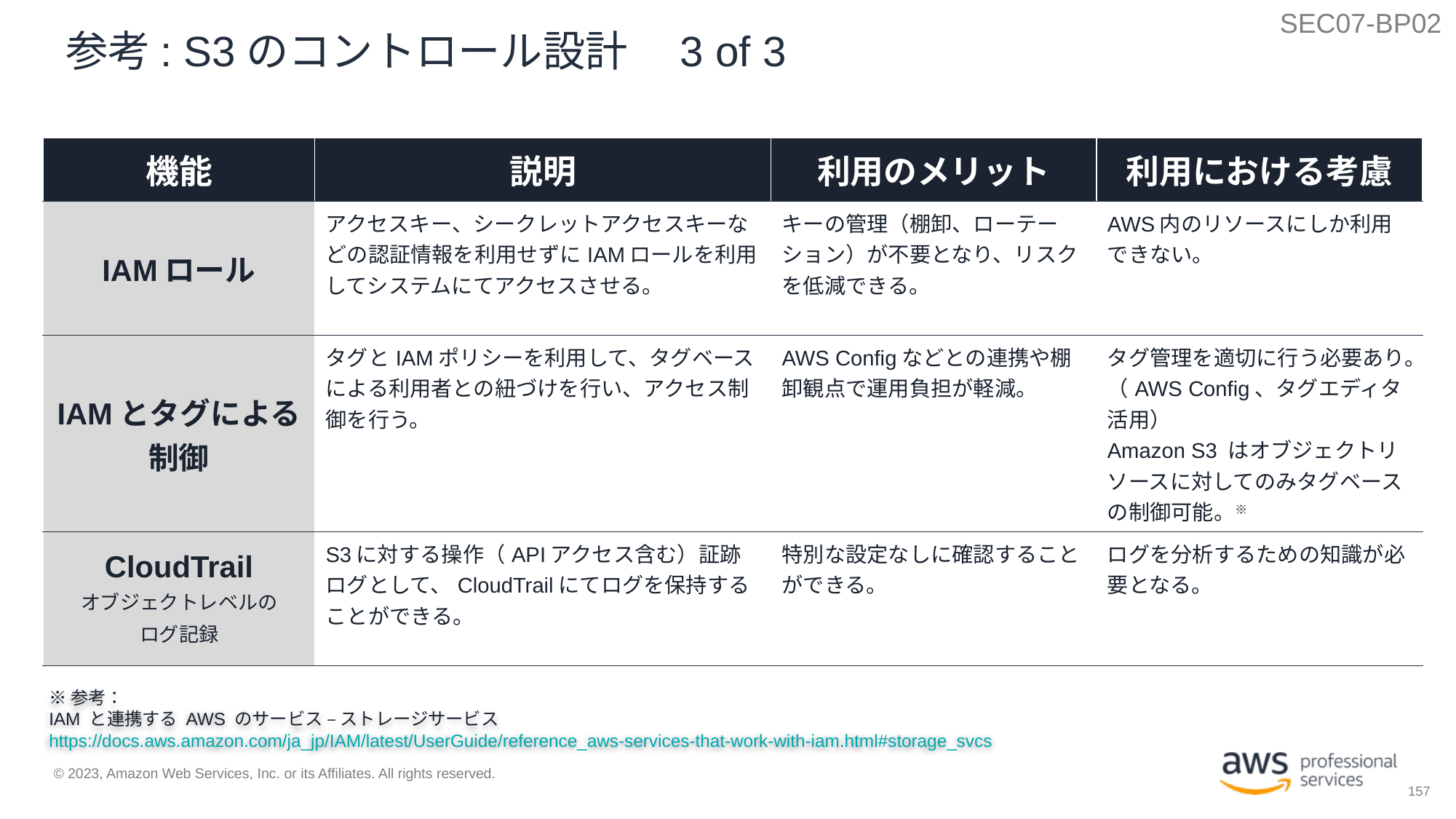

SEC07-BP02
# 参考: S3のコントロール設計　3 of 3
| 機能 | 説明 | 利用のメリット | 利用における考慮 |
| --- | --- | --- | --- |
| IAMロール | アクセスキー、シークレットアクセスキーなどの認証情報を利用せずにIAMロールを利用してシステムにてアクセスさせる。 | キーの管理（棚卸、ローテーション）が不要となり、リスクを低減できる。 | AWS内のリソースにしか利用できない。 |
| IAMとタグによる 制御 | タグとIAMポリシーを利用して、タグベースによる利用者との紐づけを行い、アクセス制御を行う。 | AWS Configなどとの連携や棚卸観点で運用負担が軽減。 | タグ管理を適切に行う必要あり。（AWS Config、タグエディタ活用） Amazon S3 はオブジェクトリソースに対してのみタグベースの制御可能。※ |
| CloudTrail オブジェクトレベルの ログ記録 | S3に対する操作（APIアクセス含む）証跡ログとして、CloudTrailにてログを保持することができる。 | 特別な設定なしに確認することができる。 | ログを分析するための知識が必要となる。 |
※参考：
IAM と連携する AWS のサービス – ストレージサービス
https://docs.aws.amazon.com/ja_jp/IAM/latest/UserGuide/reference_aws-services-that-work-with-iam.html#storage_svcs